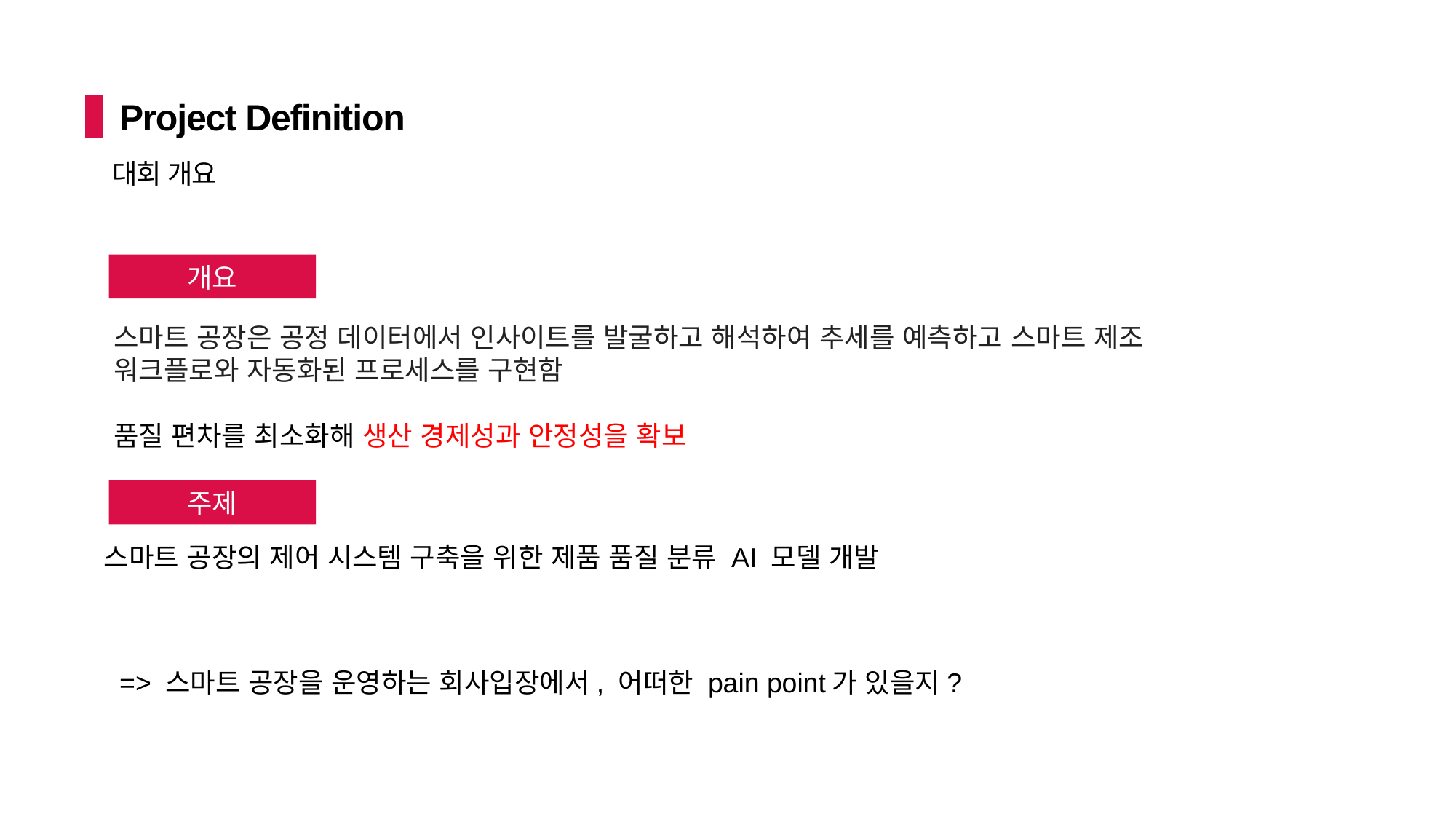

Project Definition

대회 개요
개요
스마트 공장은 공정 데이터에서 인사이트를 발굴하고 해석하여 추세를 예측하고 스마트 제조 워크플로와 자동화된 프로세스를 구현함

품질 편차를 최소화해 생산 경제성과 안정성을 확보

주제
스마트 공장의 제어 시스템 구축을 위한 제품 품질 분류 AI 모델 개발

=> 스마트 공장을 운영하는 회사입장에서, 어떠한 pain point가 있을지?